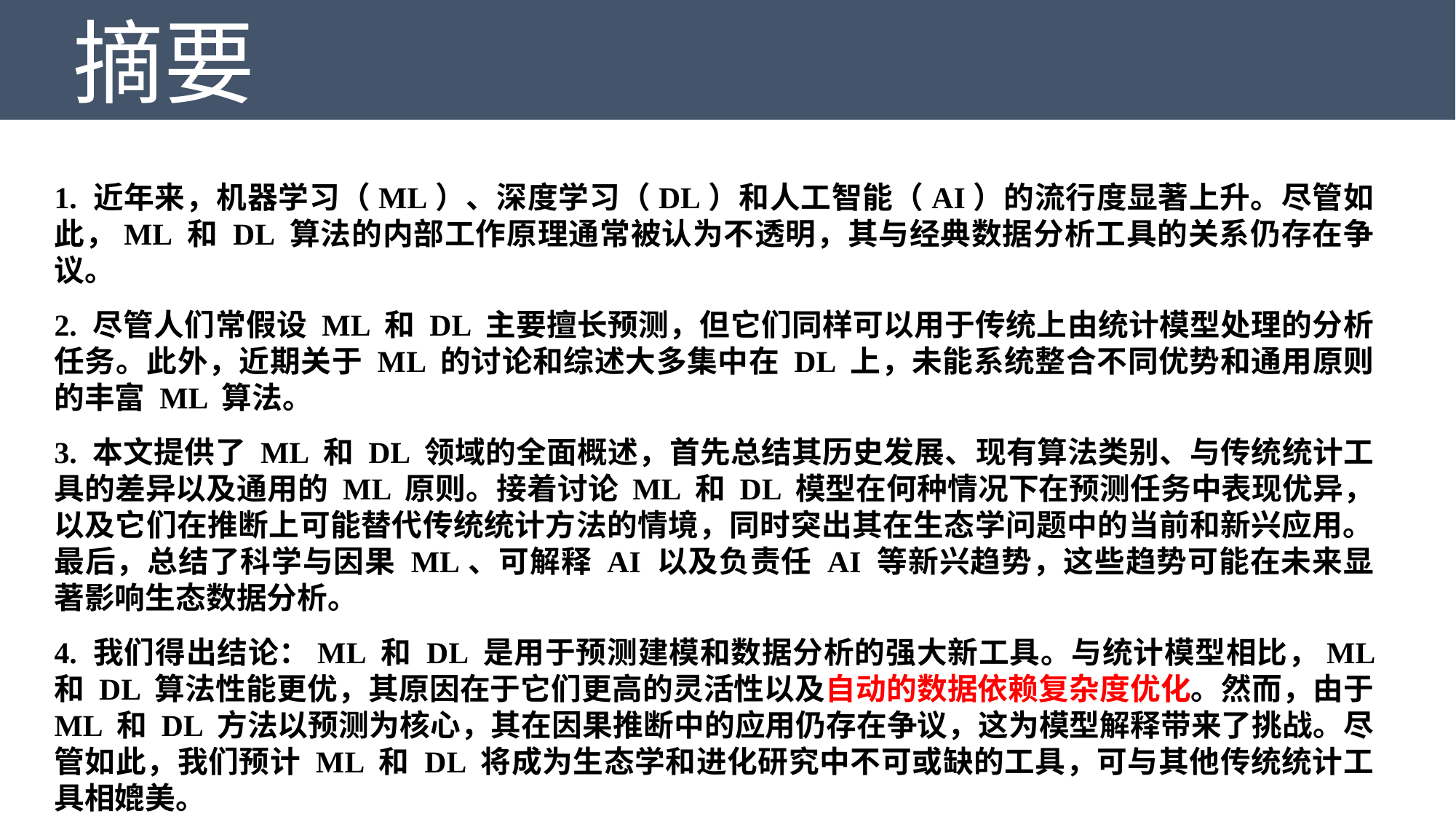

摘要
1. 近年来，机器学习（ML）、深度学习（DL）和人工智能（AI）的流行度显著上升。尽管如此，ML 和 DL 算法的内部工作原理通常被认为不透明，其与经典数据分析工具的关系仍存在争议。
2. 尽管人们常假设 ML 和 DL 主要擅长预测，但它们同样可以用于传统上由统计模型处理的分析任务。此外，近期关于 ML 的讨论和综述大多集中在 DL 上，未能系统整合不同优势和通用原则的丰富 ML 算法。
3. 本文提供了 ML 和 DL 领域的全面概述，首先总结其历史发展、现有算法类别、与传统统计工具的差异以及通用的 ML 原则。接着讨论 ML 和 DL 模型在何种情况下在预测任务中表现优异，以及它们在推断上可能替代传统统计方法的情境，同时突出其在生态学问题中的当前和新兴应用。最后，总结了科学与因果 ML、可解释 AI 以及负责任 AI 等新兴趋势，这些趋势可能在未来显著影响生态数据分析。
4. 我们得出结论：ML 和 DL 是用于预测建模和数据分析的强大新工具。与统计模型相比，ML 和 DL 算法性能更优，其原因在于它们更高的灵活性以及自动的数据依赖复杂度优化。然而，由于 ML 和 DL 方法以预测为核心，其在因果推断中的应用仍存在争议，这为模型解释带来了挑战。尽管如此，我们预计 ML 和 DL 将成为生态学和进化研究中不可或缺的工具，可与其他传统统计工具相媲美。